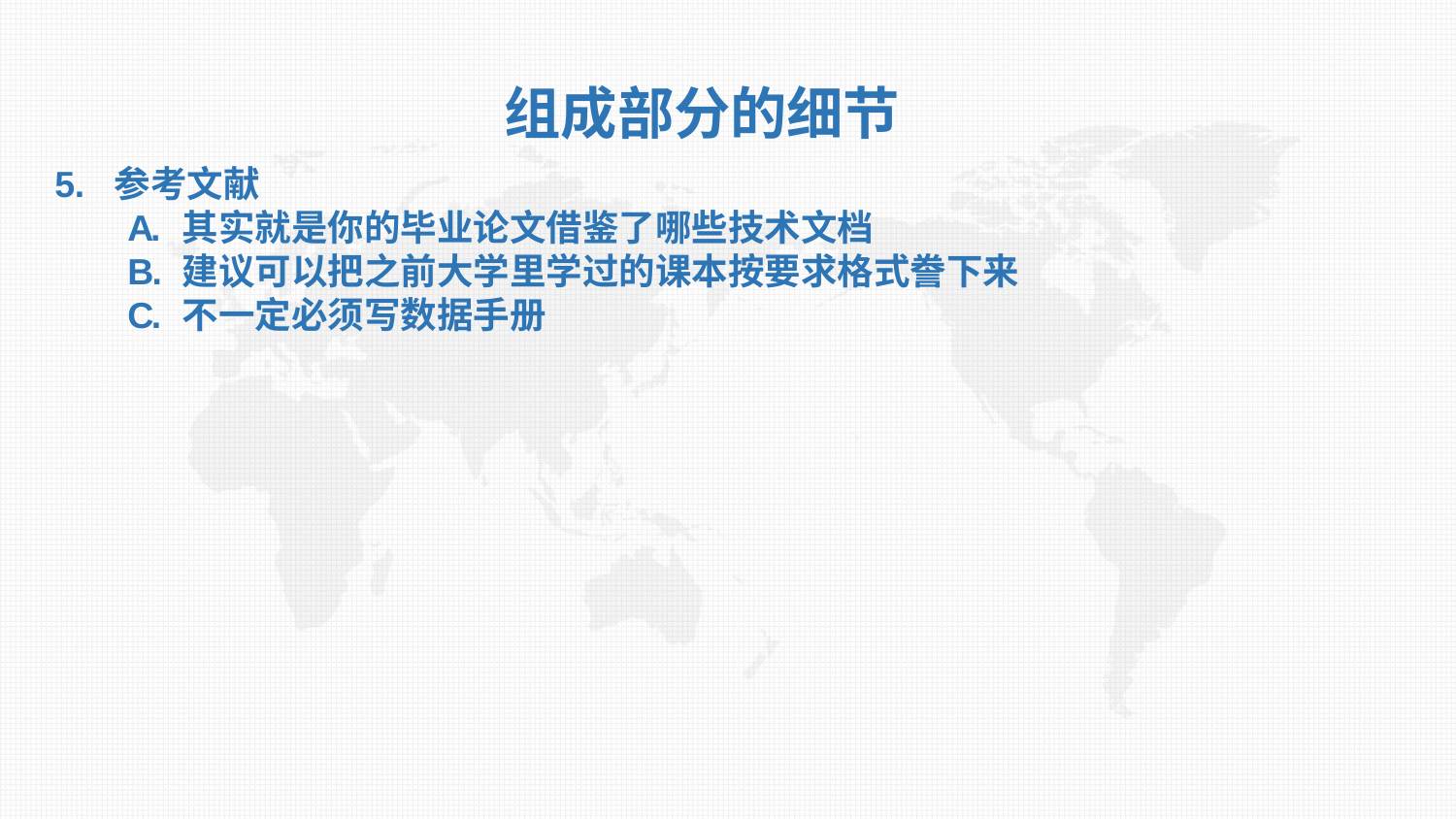

组成部分的细节
5.  参考文献
其实就是你的毕业论文借鉴了哪些技术文档
建议可以把之前大学里学过的课本按要求格式誊下来
不一定必须写数据手册